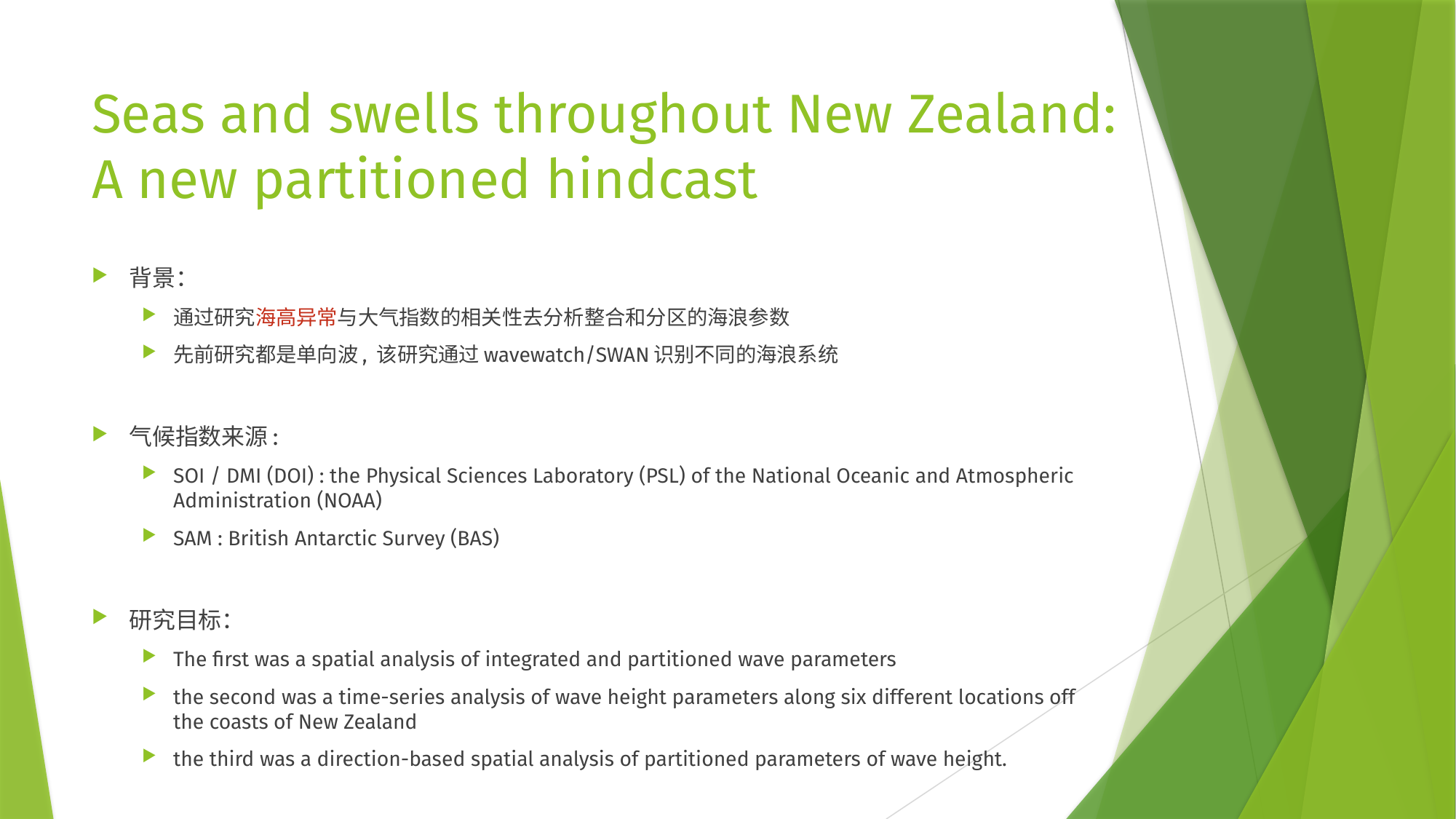

# Seas and swells throughout New Zealand: A new partitioned hindcast
背景：
通过研究海高异常与大气指数的相关性去分析整合和分区的海浪参数
先前研究都是单向波, 该研究通过wavewatch/SWAN识别不同的海浪系统

气候指数来源:
SOI / DMI (DOI) : the Physical Sciences Laboratory (PSL) of the National Oceanic and Atmospheric Administration (NOAA)
SAM : British Antarctic Survey (BAS)

研究目标：
The first was a spatial analysis of integrated and partitioned wave parameters
the second was a time-series analysis of wave height parameters along six different locations off the coasts of New Zealand
the third was a direction-based spatial analysis of partitioned parameters of wave height.